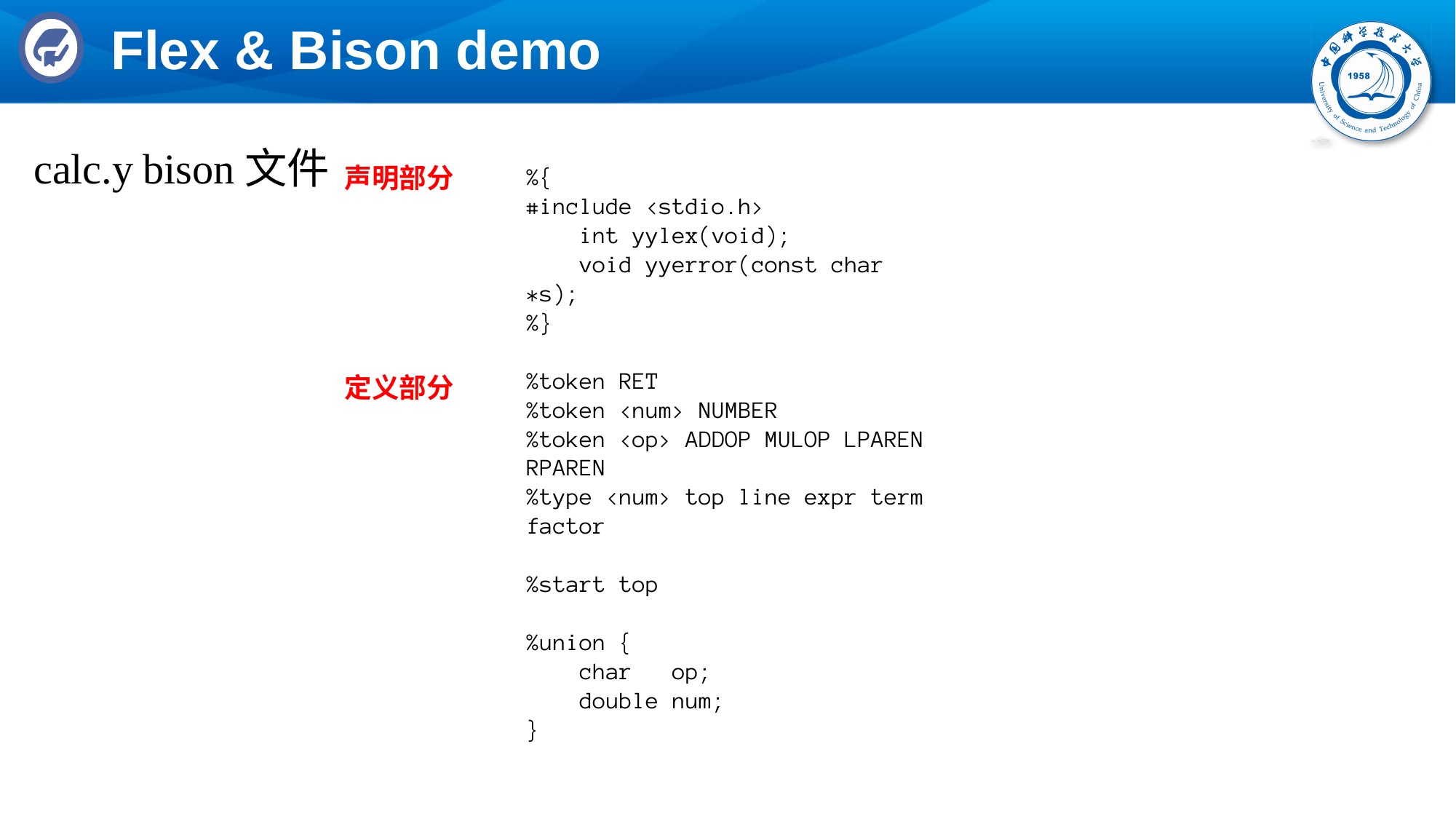

# Flex & Bison demo
calc.y	bison文件
声明部分
%{
#include <stdio.h>
    int yylex(void);
    void yyerror(const char *s);
%}

%token RET
%token <num> NUMBER
%token <op> ADDOP MULOP LPAREN RPAREN
%type <num> top line expr term factor

%start top

%union {
    char   op;
    double num;
}

定义部分